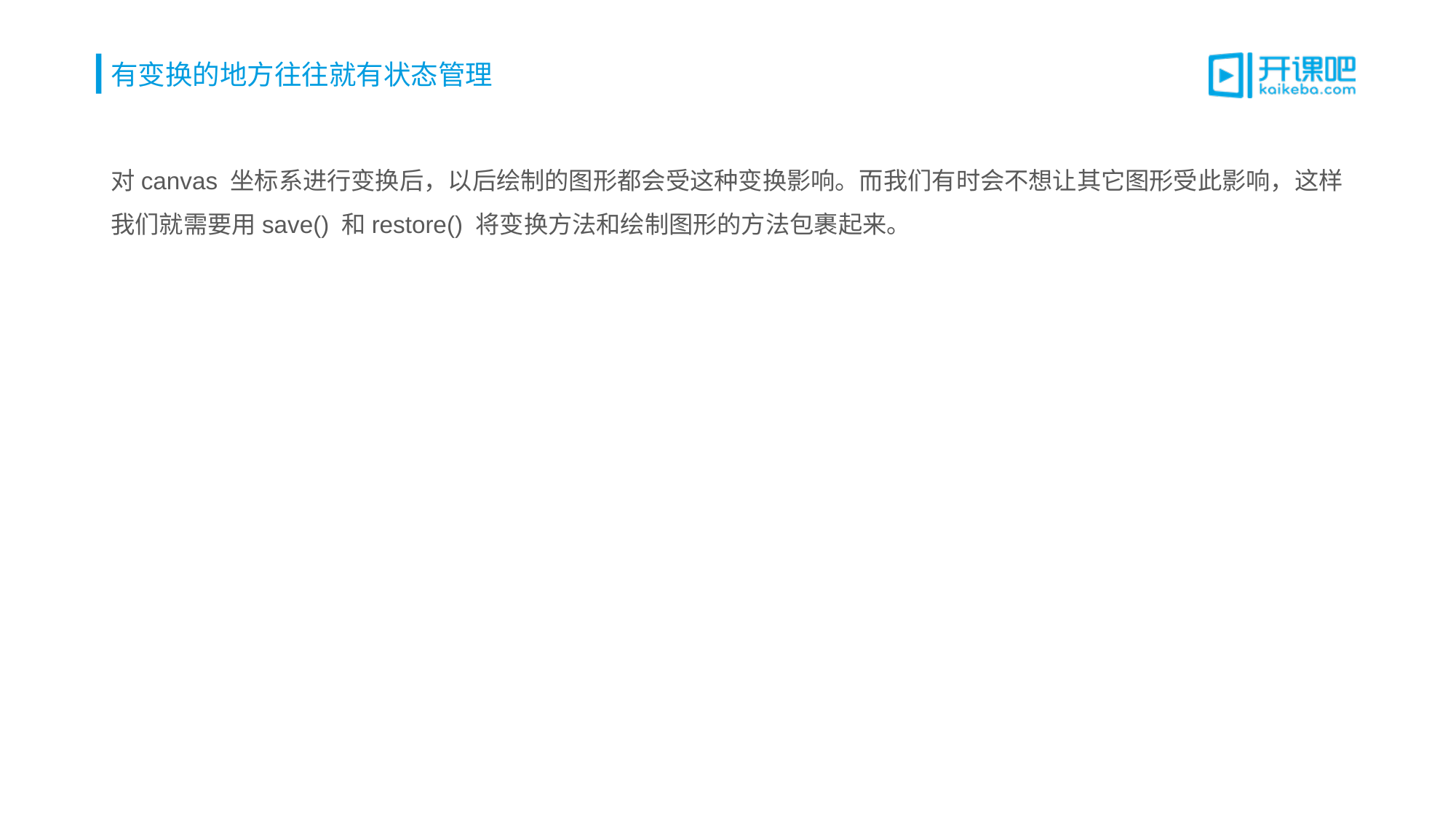

# 有变换的地方往往就有状态管理
对canvas 坐标系进行变换后，以后绘制的图形都会受这种变换影响。而我们有时会不想让其它图形受此影响，这样我们就需要用save() 和restore() 将变换方法和绘制图形的方法包裹起来。